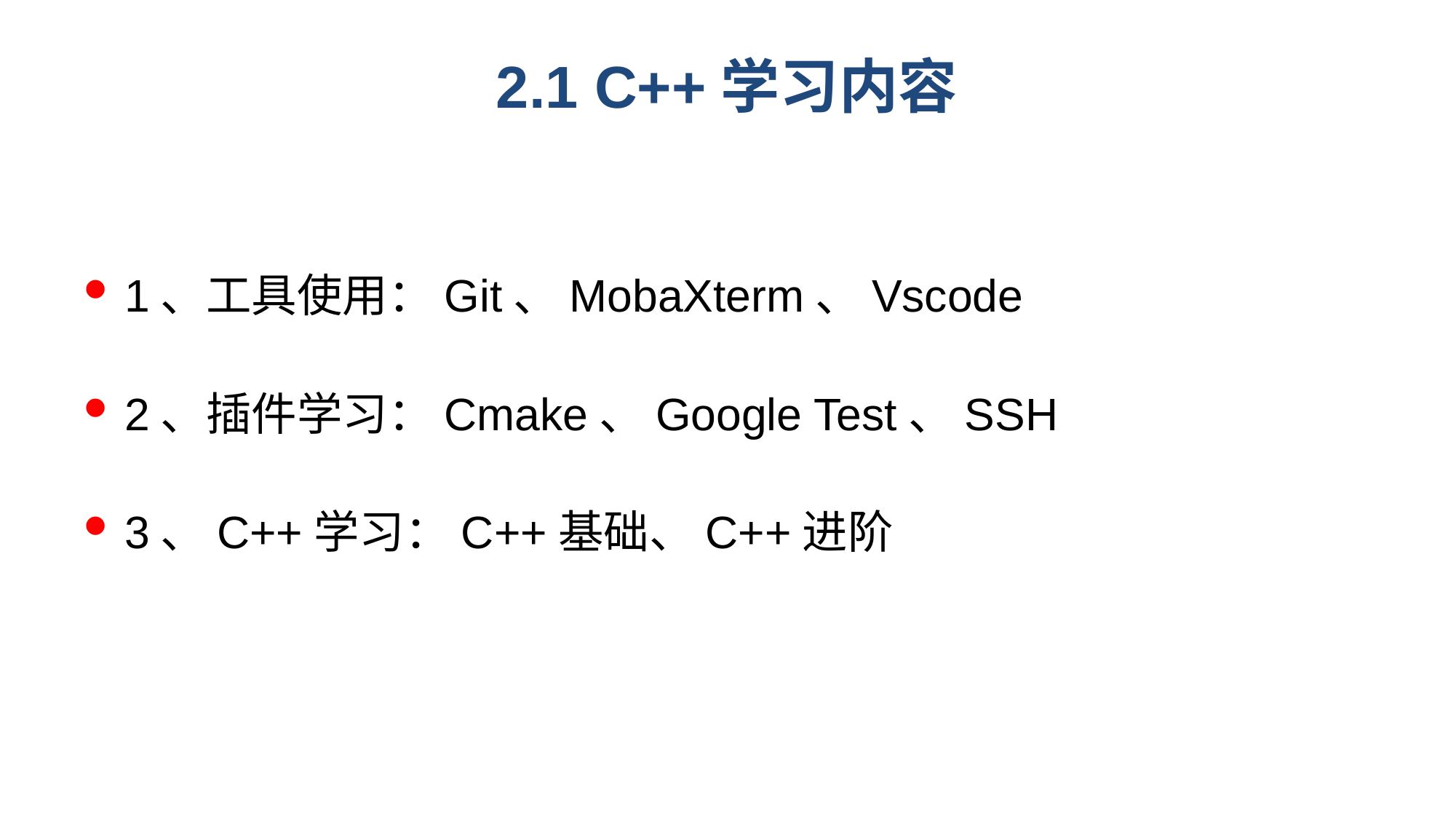

# 2.1 C++学习内容

1、工具使用：Git、MobaXterm、Vscode
2、插件学习：Cmake、Google Test、SSH
3、C++学习：C++基础、C++进阶